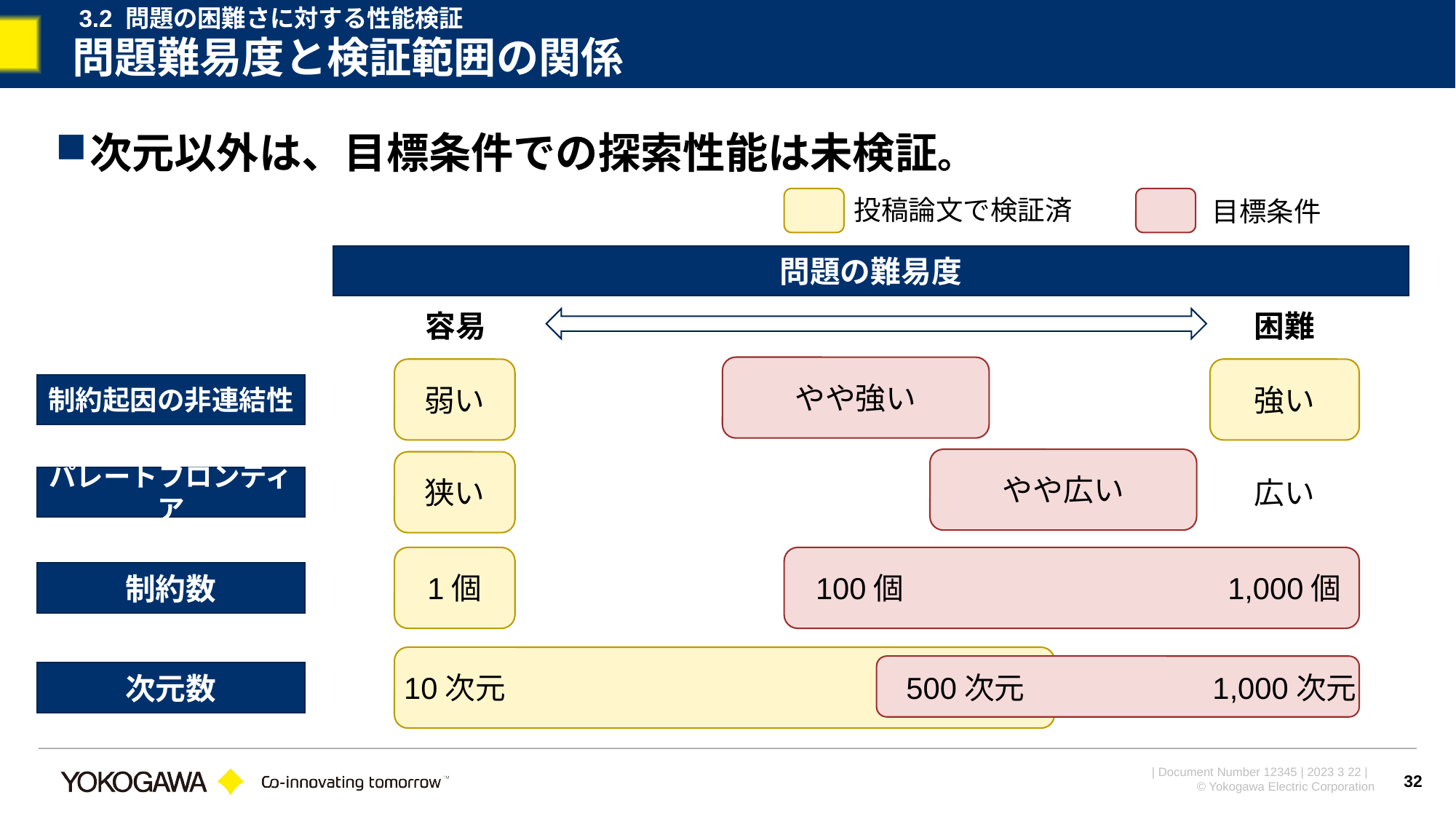

3.2 問題の困難さに対する性能検証
# 問題難易度と検証範囲の関係
次元以外は、目標条件での探索性能は未検証。
投稿論文で検証済

目標条件
問題の難易度
容易
困難

やや強い
制約起因の非連結性
弱い
強い

やや広い
パレートフロンティア
狭い
広い

制約数
1個
100個
1,000個

次元数
10次元
500次元
1,000次元
32